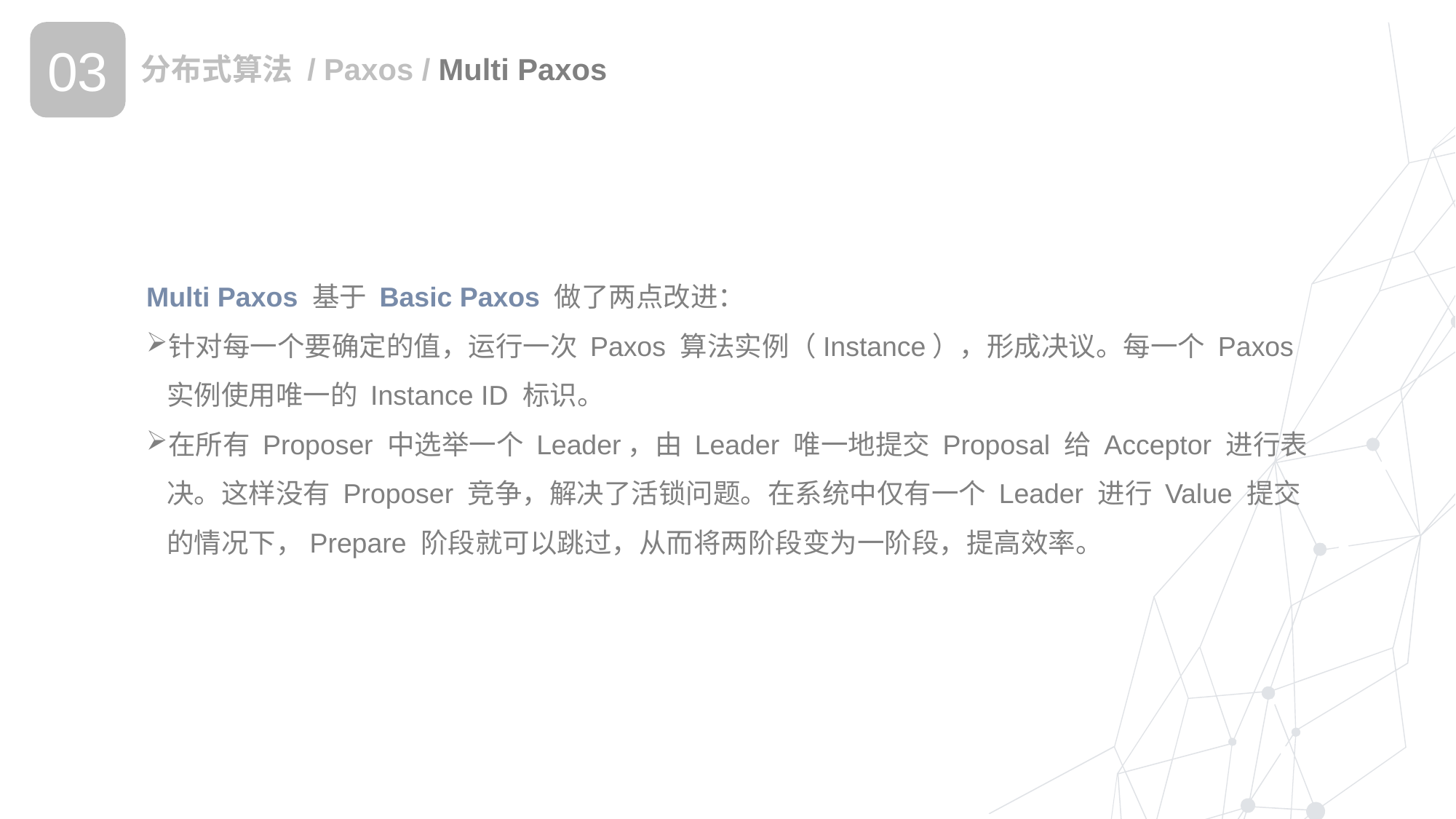

03
分布式算法 / Paxos / Multi Paxos

Multi Paxos 基于 Basic Paxos 做了两点改进：
针对每一个要确定的值，运行一次 Paxos 算法实例（Instance），形成决议。每一个 Paxos 实例使用唯一的 Instance ID 标识。
在所有 Proposer 中选举一个 Leader，由 Leader 唯一地提交 Proposal 给 Acceptor 进行表决。这样没有 Proposer 竞争，解决了活锁问题。在系统中仅有一个 Leader 进行 Value 提交的情况下，Prepare 阶段就可以跳过，从而将两阶段变为一阶段，提高效率。